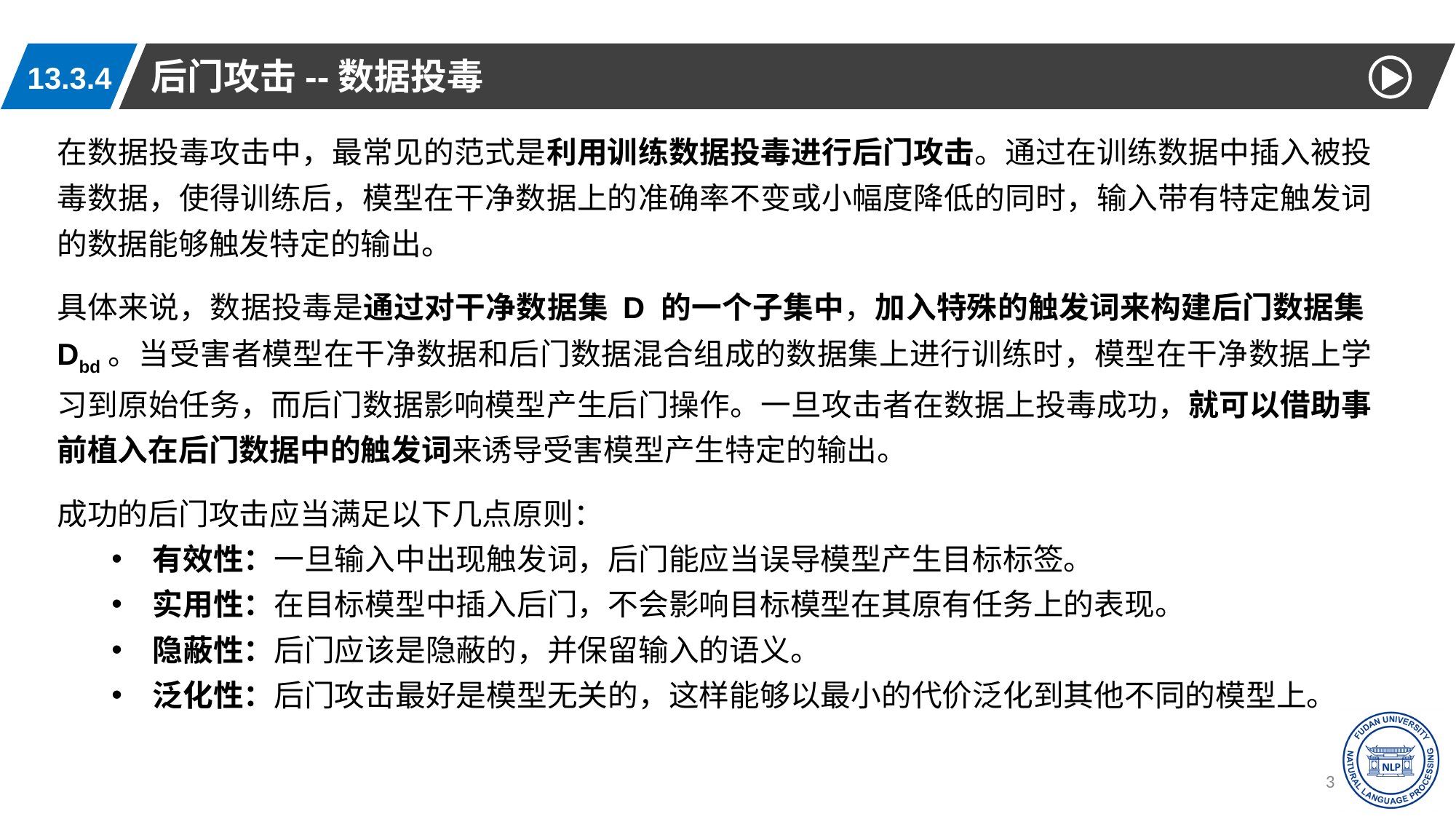

后门攻击--数据投毒
13.3.4

在数据投毒攻击中，最常见的范式是利用训练数据投毒进行后门攻击。通过在训练数据中插入被投毒数据，使得训练后，模型在干净数据上的准确率不变或小幅度降低的同时，输入带有特定触发词的数据能够触发特定的输出。
具体来说，数据投毒是通过对干净数据集 D 的一个子集中，加入特殊的触发词来构建后门数据集Dbd。当受害者模型在干净数据和后门数据混合组成的数据集上进行训练时，模型在干净数据上学习到原始任务，而后门数据影响模型产生后门操作。一旦攻击者在数据上投毒成功，就可以借助事前植入在后门数据中的触发词来诱导受害模型产生特定的输出。
成功的后门攻击应当满足以下几点原则：
有效性：一旦输入中出现触发词，后门能应当误导模型产生目标标签。
实用性：在目标模型中插入后门，不会影响目标模型在其原有任务上的表现。
隐蔽性：后门应该是隐蔽的，并保留输入的语义。
泛化性：后门攻击最好是模型无关的，这样能够以最小的代价泛化到其他不同的模型上。
30